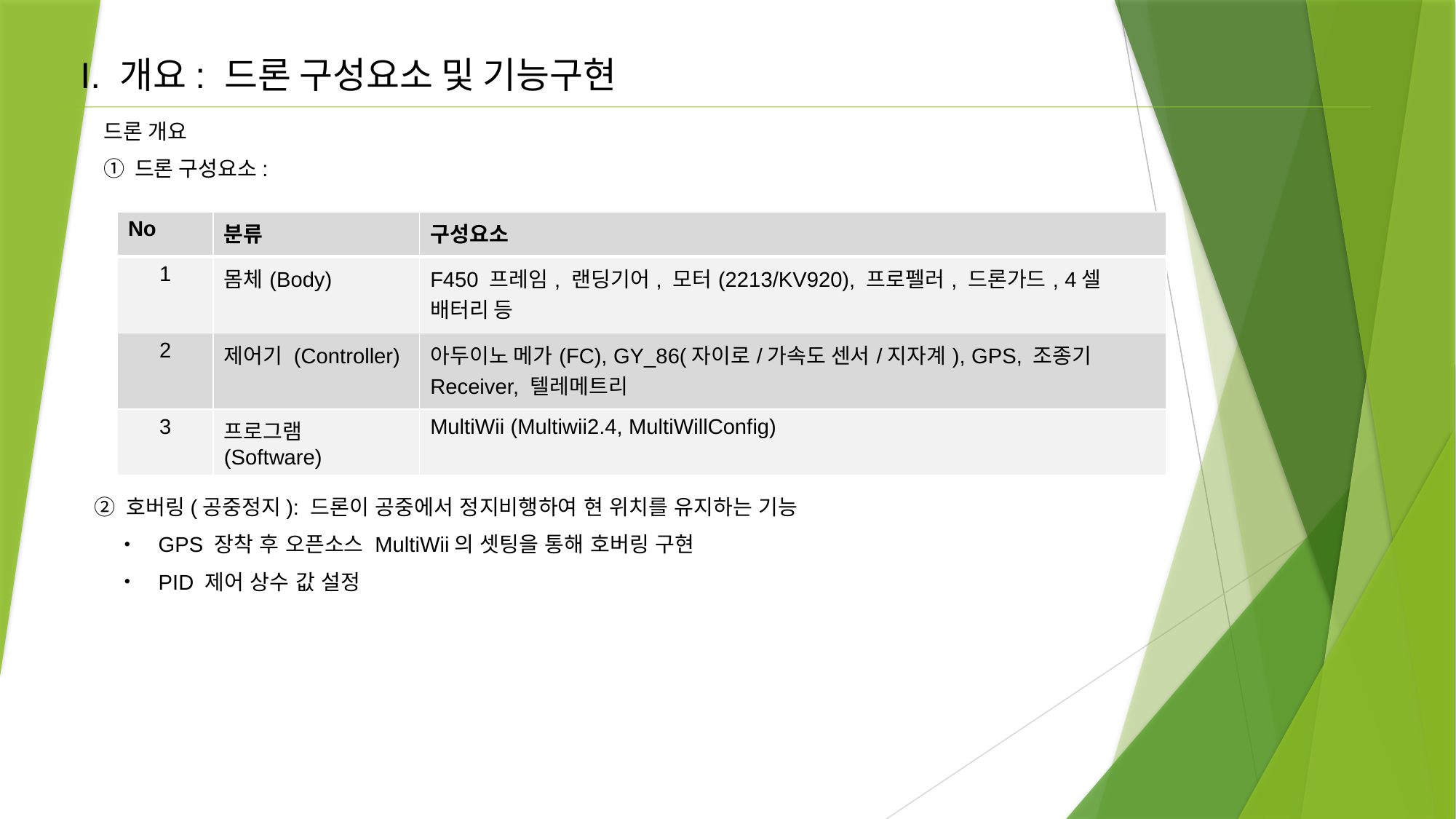

# I. 개요: 드론 구성요소 및 기능구현
 드론 개요
  ① 드론 구성요소:

② 호버링(공중정지): 드론이 공중에서 정지비행하여 현 위치를 유지하는 기능
GPS 장착 후 오픈소스 MultiWii의 셋팅을 통해 호버링 구현
PID 제어 상수 값 설정
| No | 분류 | 구성요소 |
| --- | --- | --- |
| 1 | 몸체(Body) | F450 프레임, 랜딩기어, 모터(2213/KV920), 프로펠러, 드론가드, 4셀 배터리 등 |
| 2 | 제어기 (Controller) | 아두이노 메가(FC), GY\_86(자이로/가속도 센서/지자계), GPS, 조종기 Receiver, 텔레메트리 |
| 3 | 프로그램 (Software) | MultiWii (Multiwii2.4, MultiWillConfig) |